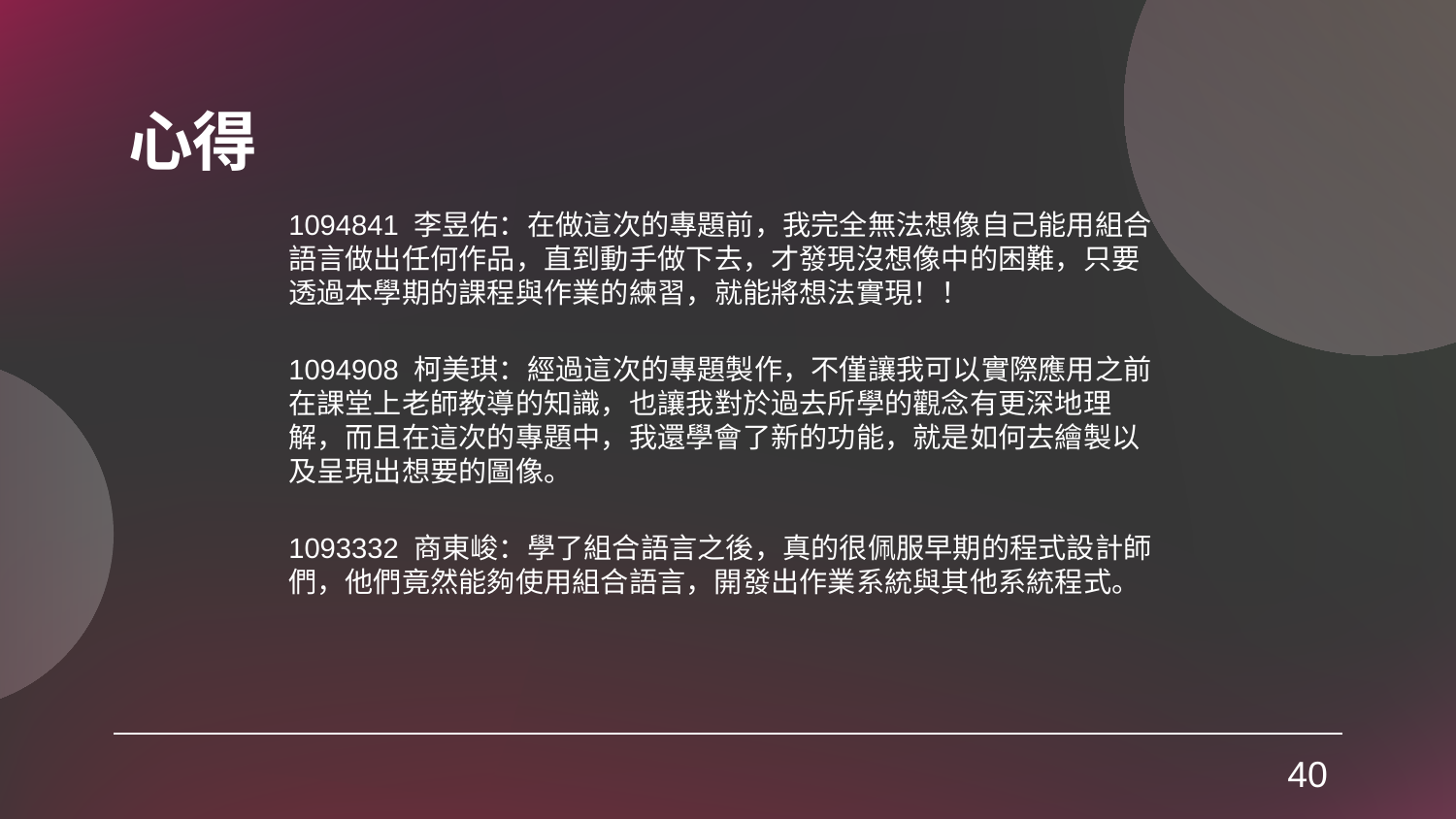

# 心得
1094841 李昱佑：在做這次的專題前，我完全無法想像自己能用組合語言做出任何作品，直到動手做下去，才發現沒想像中的困難，只要透過本學期的課程與作業的練習，就能將想法實現！！
1094908 柯美琪：經過這次的專題製作，不僅讓我可以實際應用之前在課堂上老師教導的知識，也讓我對於過去所學的觀念有更深地理解，而且在這次的專題中，我還學會了新的功能，就是如何去繪製以及呈現出想要的圖像。
1093332 商東峻：學了組合語言之後，真的很佩服早期的程式設計師們，他們竟然能夠使用組合語言，開發出作業系統與其他系統程式。
40